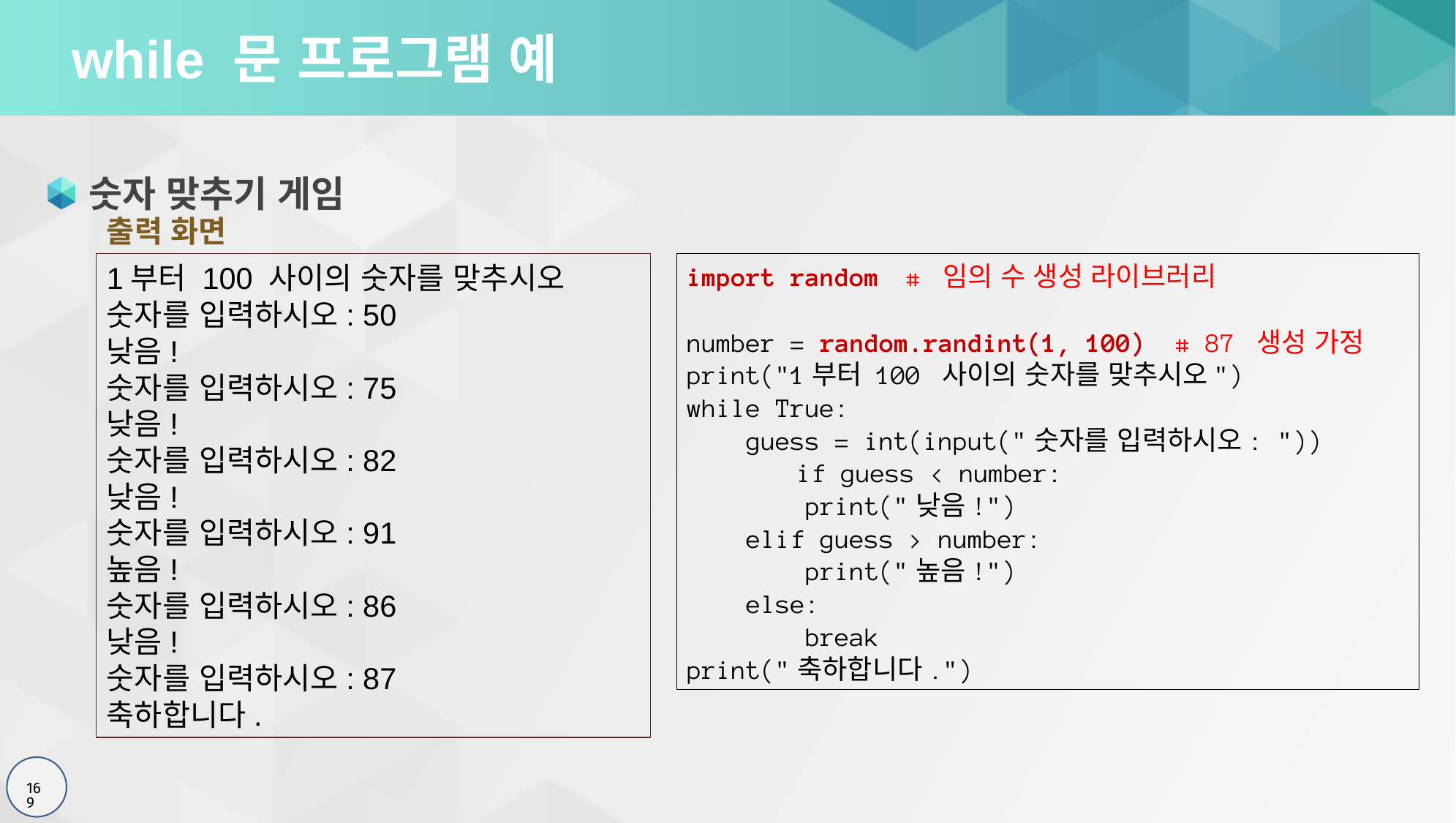

# while 문 프로그램 예
숫자 맞추기 게임

출력 화면
1부터 100 사이의 숫자를 맞추시오
숫자를 입력하시오: 50
낮음!
숫자를 입력하시오: 75
낮음!
숫자를 입력하시오: 82
낮음!
숫자를 입력하시오: 91
높음!
숫자를 입력하시오: 86
낮음!
숫자를 입력하시오: 87
축하합니다.
import random	# 임의 수 생성 라이브러리

number = random.randint(1, 100)  # 87 생성 가정
print("1부터 100 사이의 숫자를 맞추시오")
while True:
    guess = int(input("숫자를 입력하시오: "))
	if guess < number:
        print("낮음!")
    elif guess > number:
        print("높음!")
    else:
        break
print("축하합니다.")